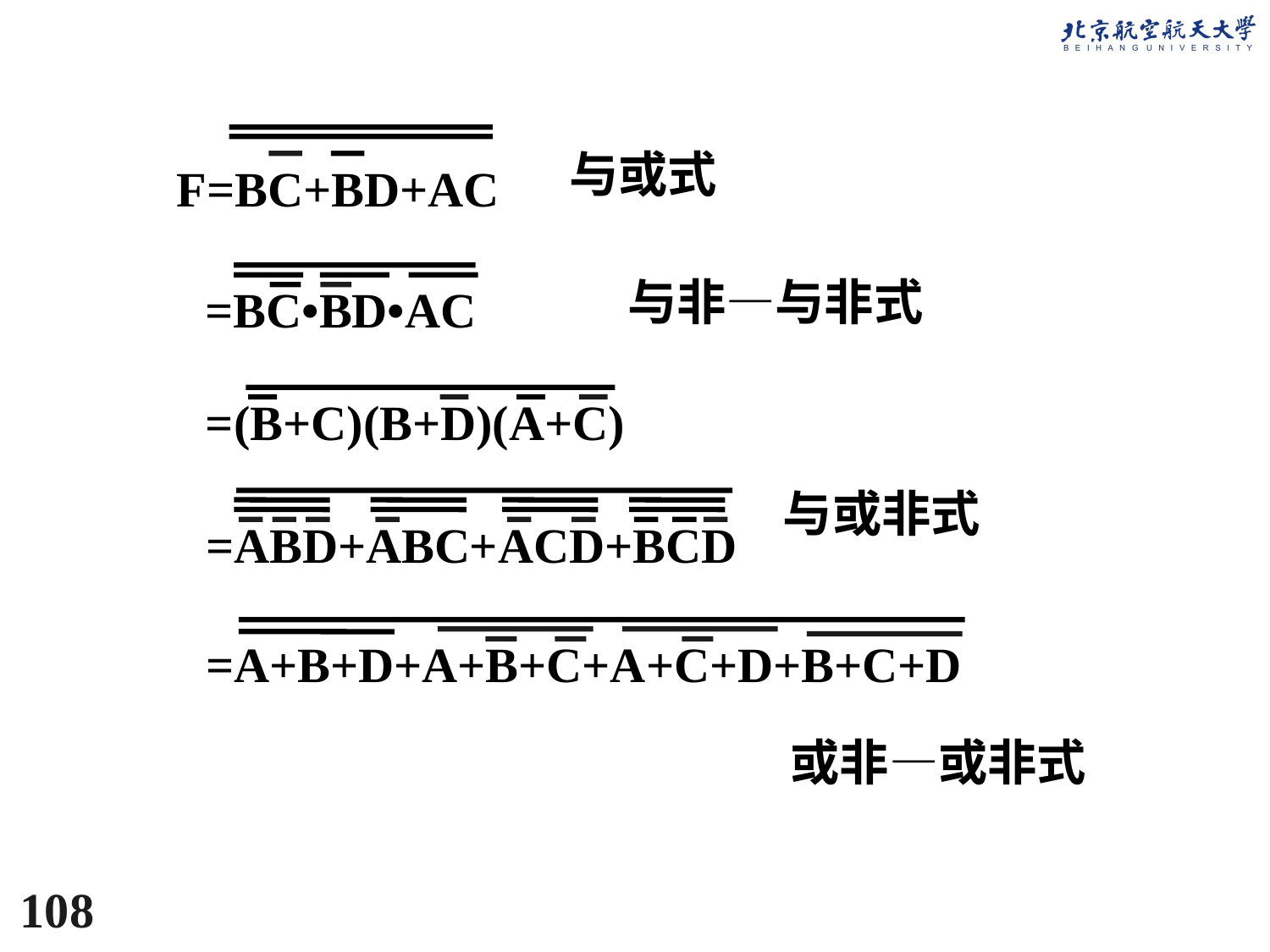

与或式
F=BC+BD+AC

与非—与非式

=BC•BD•AC

=(B+C)(B+D)(A+C)

与或非式

=ABD+ABC+ACD+BCD

=A+B+D+A+B+C+A+C+D+B+C+D

或非—或非式
108